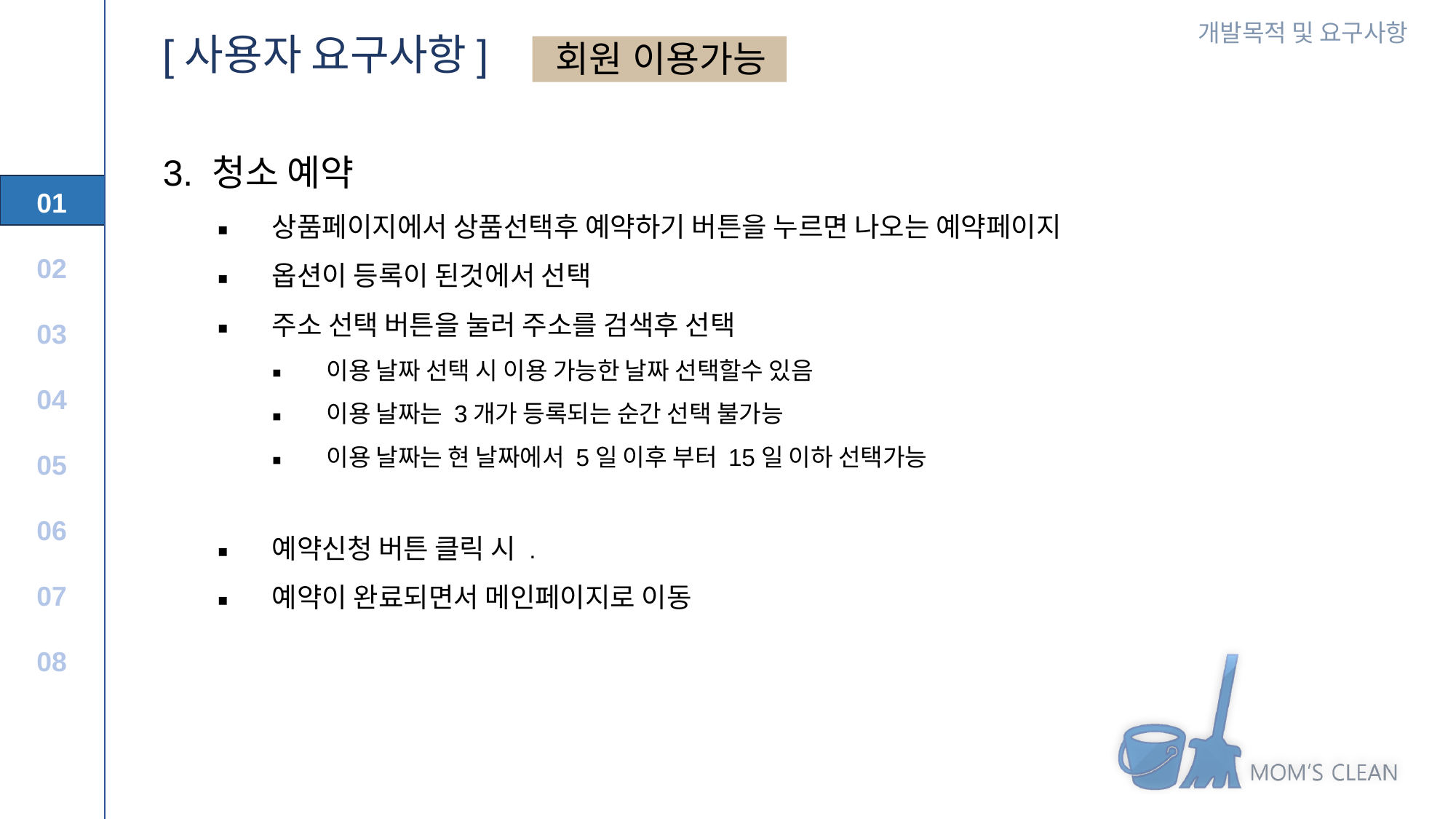

[사용자 요구사항]

회원 이용가능

3. 청소 예약
상품페이지에서 상품선택후 예약하기 버튼을 누르면 나오는 예약페이지
옵션이 등록이 된것에서 선택
주소 선택 버튼을 눌러 주소를 검색후 선택
이용 날짜 선택 시 이용 가능한 날짜 선택할수 있음
이용 날짜는 3개가 등록되는 순간 선택 불가능
이용 날짜는 현 날짜에서 5일 이후 부터 15일 이하 선택가능

예약신청 버튼 클릭 시 .
예약이 완료되면서 메인페이지로 이동